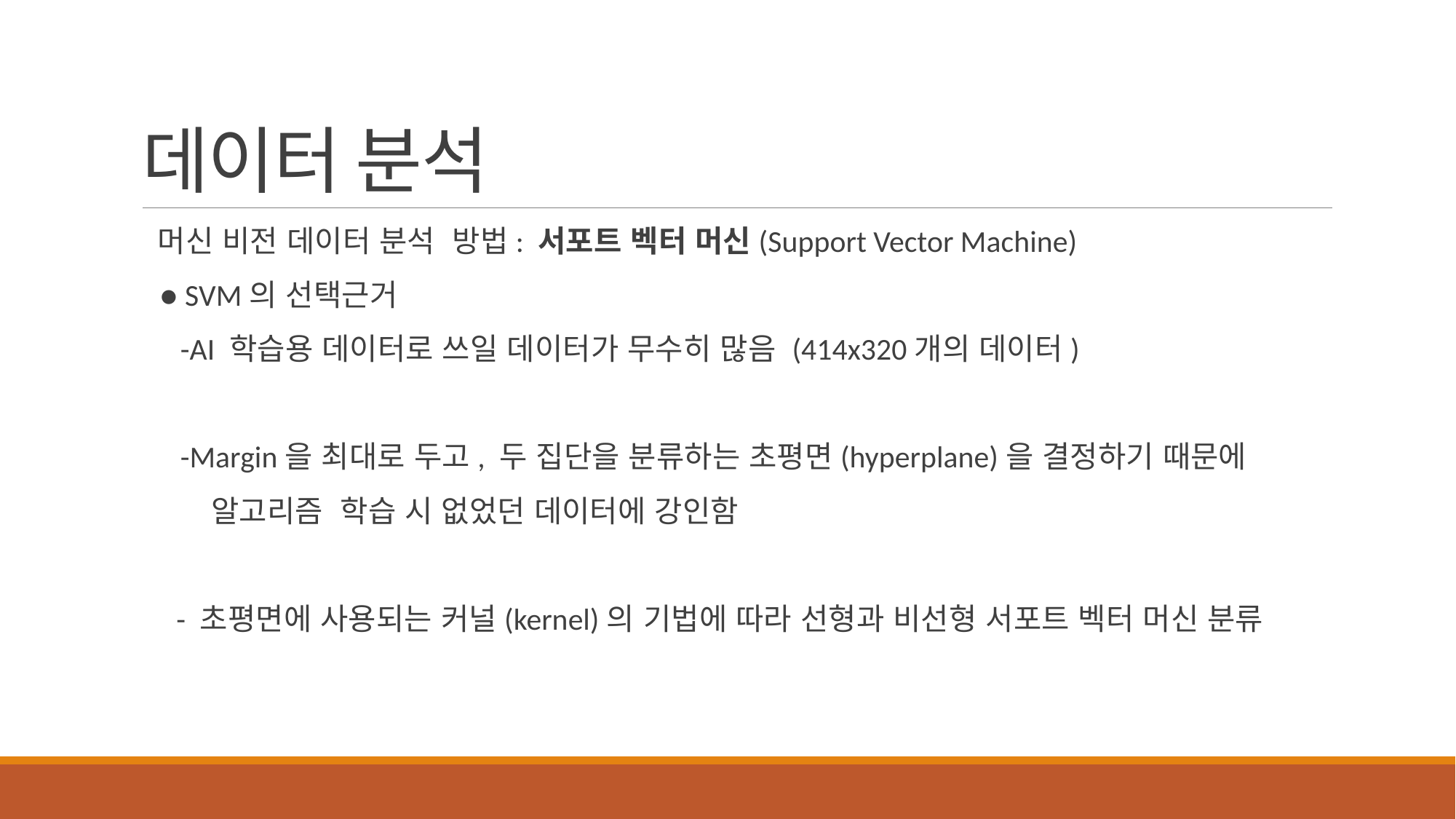

# 데이터 분석
 머신 비전 데이터 분석  방법: 서포트 벡터 머신(Support Vector Machine)
 ● SVM의 선택근거
    -AI 학습용 데이터로 쓰일 데이터가 무수히 많음 (414x320개의 데이터)

    -Margin을 최대로 두고, 두 집단을 분류하는 초평면(hyperplane)을 결정하기 때문에
      알고리즘  학습 시 없었던 데이터에 강인함

     - 초평면에 사용되는 커널(kernel)의 기법에 따라 선형과 비선형 서포트 벡터 머신 분류